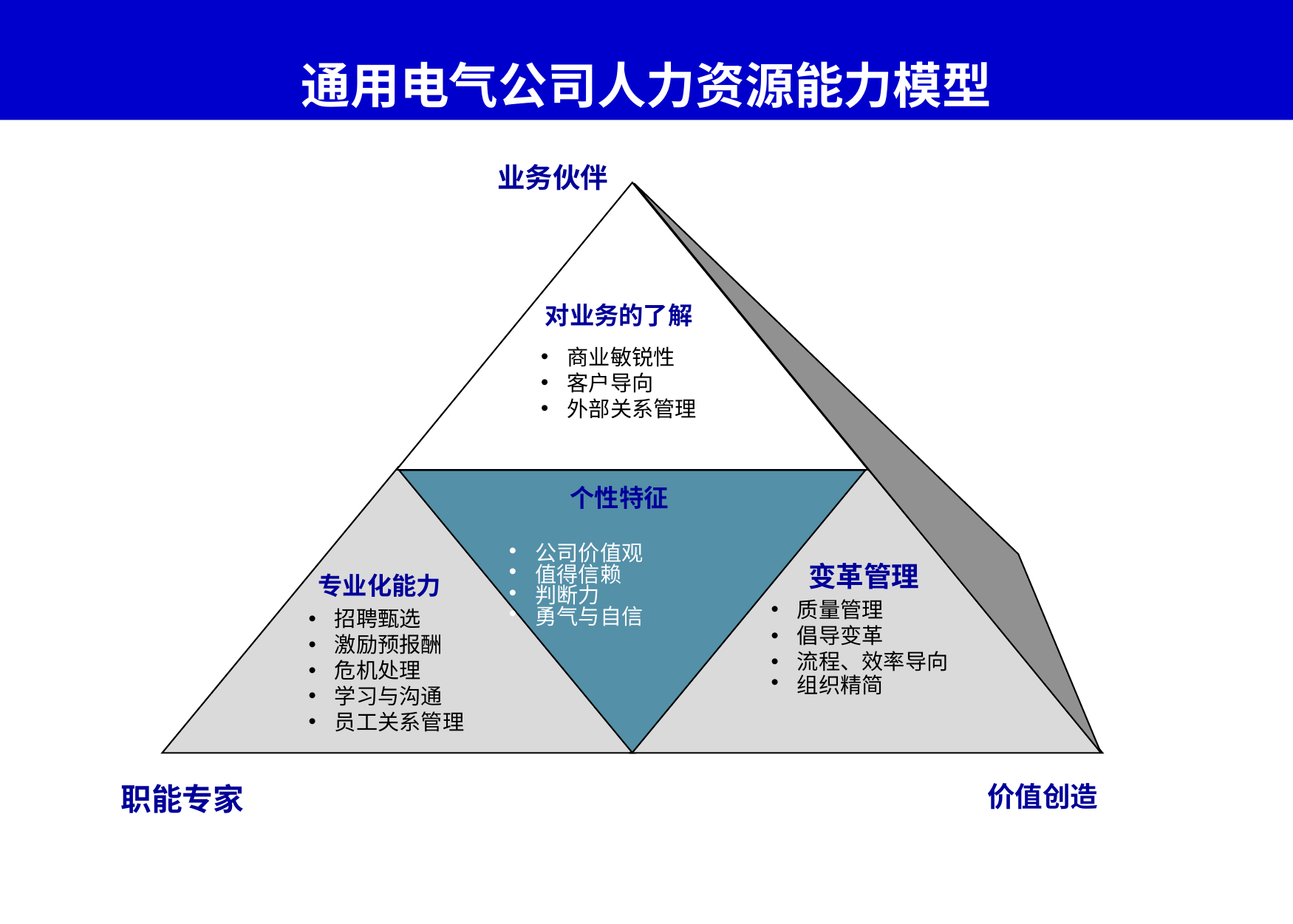

# 通用电气公司人力资源能力模型
业务伙伴

对业务的了解
商业敏锐性
客户导向
外部关系管理
个性特征
公司价值观
值得信赖
判断力
勇气与自信
变革管理
专业化能力
质量管理
倡导变革
流程、效率导向
组织精简
招聘甄选
激励预报酬
危机处理
学习与沟通
员工关系管理

职能专家
价值创造